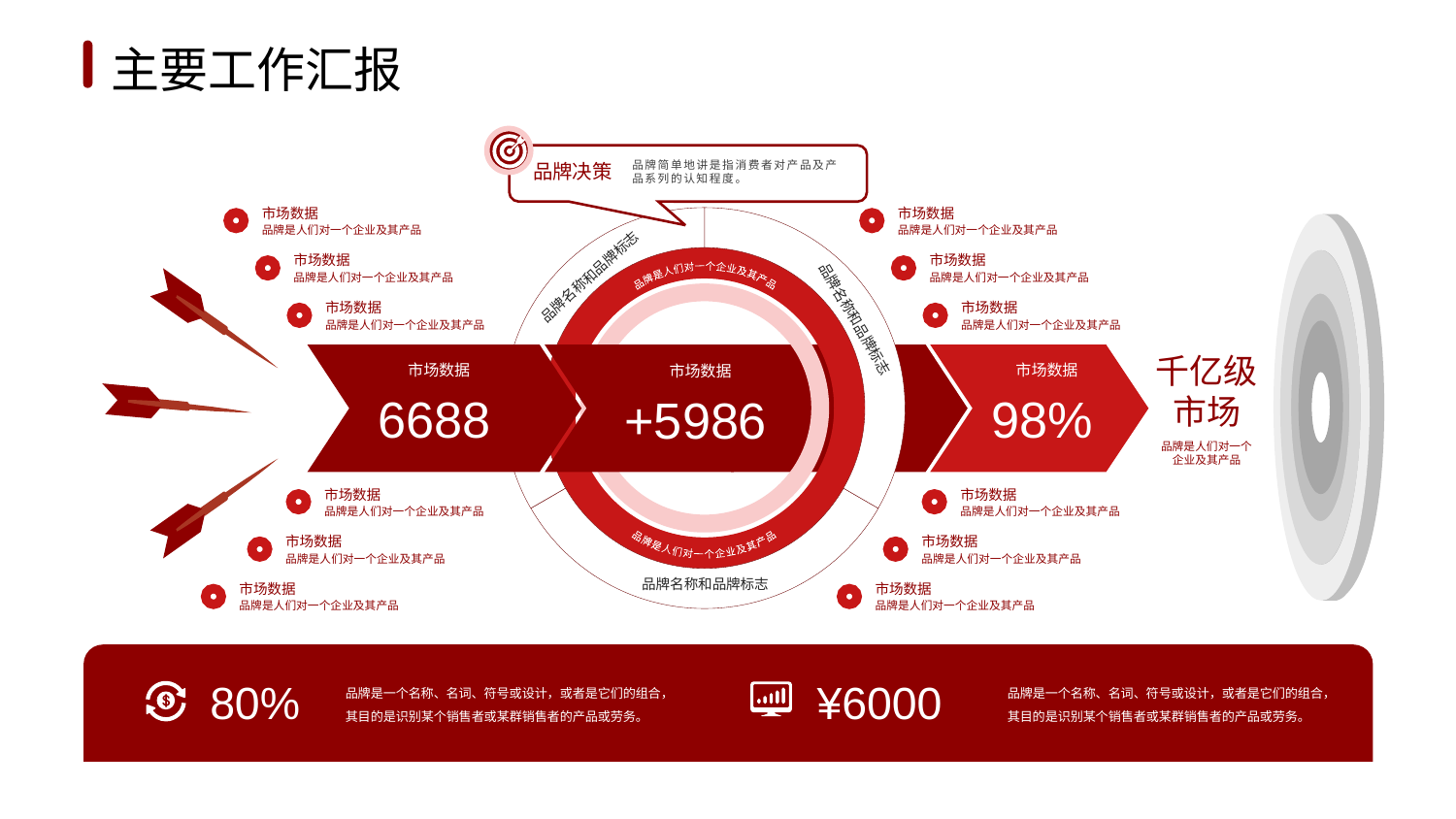

1
2
3
4
5
6
主要工作汇报

品牌简单地讲是指消费者对产品及产品系列的认知程度。
品牌决策
市场数据
品牌是人们对一个企业及其产品

市场数据
品牌是人们对一个企业及其产品

市场数据
品牌是人们对一个企业及其产品

市场数据
品牌是人们对一个企业及其产品

市场数据
品牌是人们对一个企业及其产品

市场数据
品牌是人们对一个企业及其产品

市场数据
品牌是人们对一个企业及其产品

市场数据
品牌是人们对一个企业及其产品

市场数据
品牌是人们对一个企业及其产品

市场数据
品牌是人们对一个企业及其产品

市场数据
品牌是人们对一个企业及其产品

市场数据
品牌是人们对一个企业及其产品

品牌名称和品牌标志
品牌是人们对一个企业及其产品

品牌名称和品牌标志
千亿级
市场

市场数据
市场数据
市场数据
98%
6688
+5986
品牌是人们对一个企业及其产品
品牌是人们对一个
企业及其产品

品牌名称和品牌标志

80%
品牌是一个名称、名词、符号或设计，或者是它们的组合，其目的是识别某个销售者或某群销售者的产品或劳务。
¥6000
品牌是一个名称、名词、符号或设计，或者是它们的组合，其目的是识别某个销售者或某群销售者的产品或劳务。